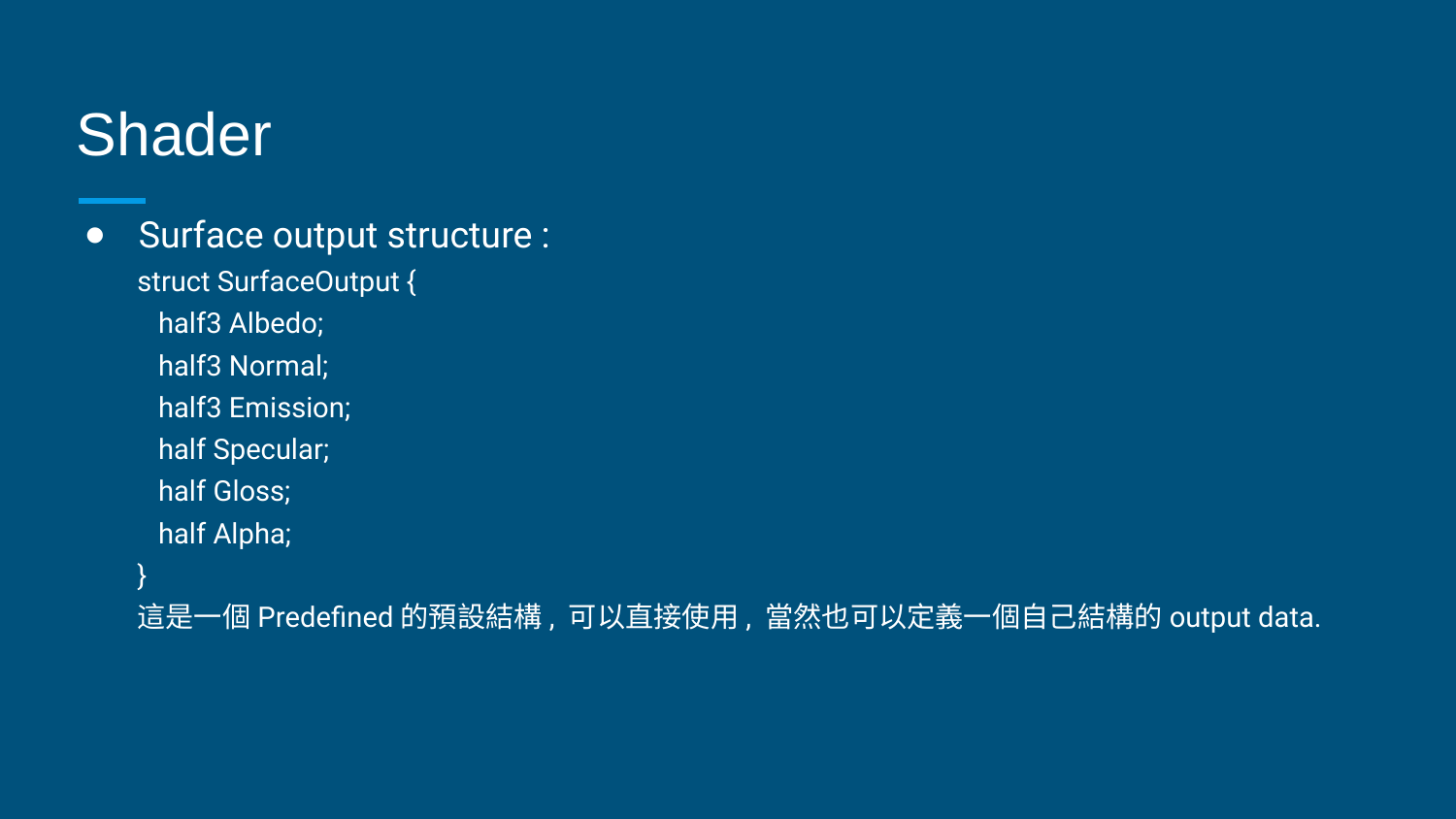

# Shader
Surface output structure :
struct SurfaceOutput {
   half3 Albedo;
   half3 Normal;
   half3 Emission;
   half Specular;
   half Gloss;
   half Alpha;
}
這是一個Predefined的預設結構, 可以直接使用, 當然也可以定義一個自己結構的output data.